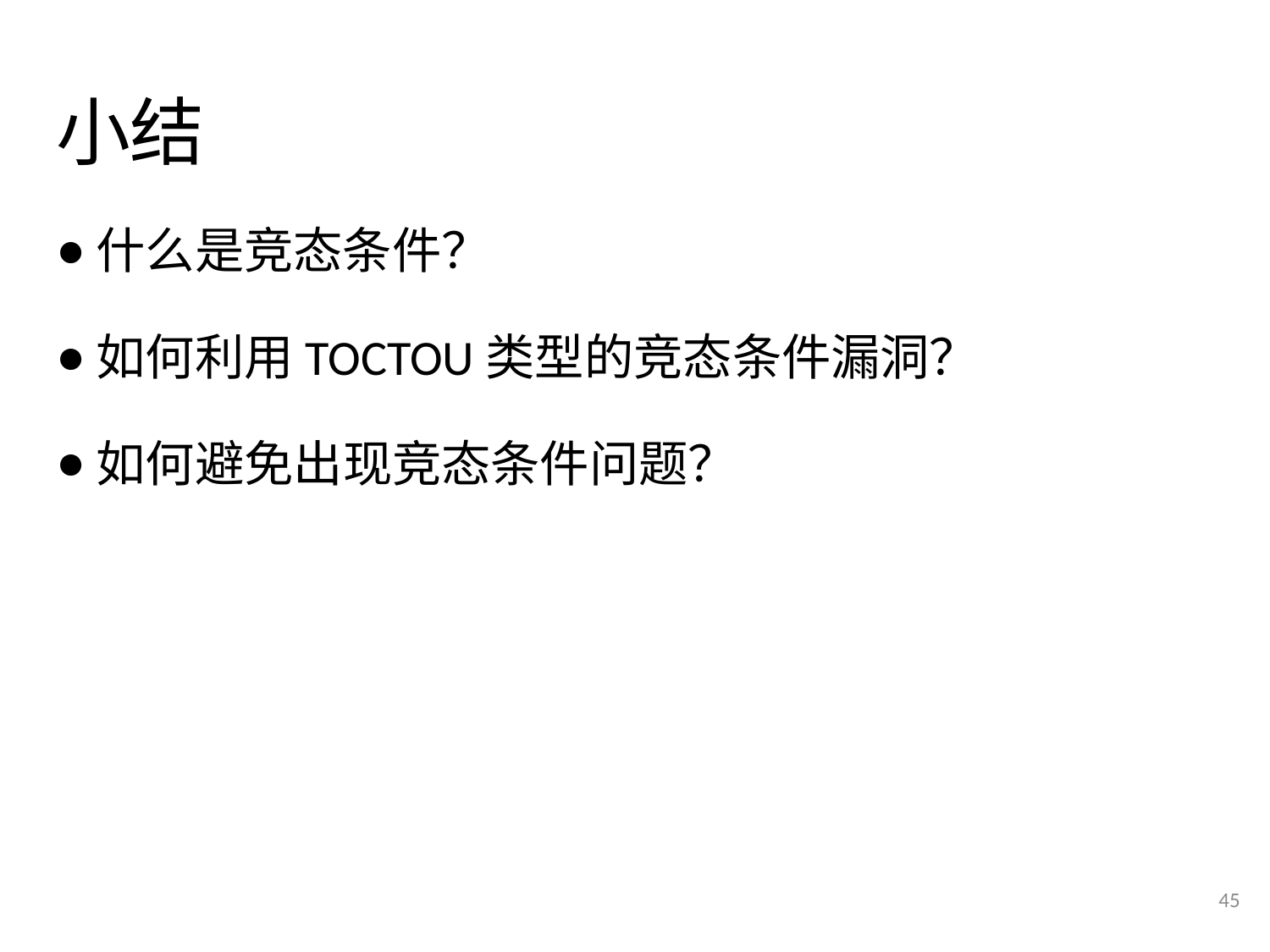

# 小结
什么是竞态条件？

如何利用TOCTOU类型的竞态条件漏洞？

如何避免出现竞态条件问题？
45